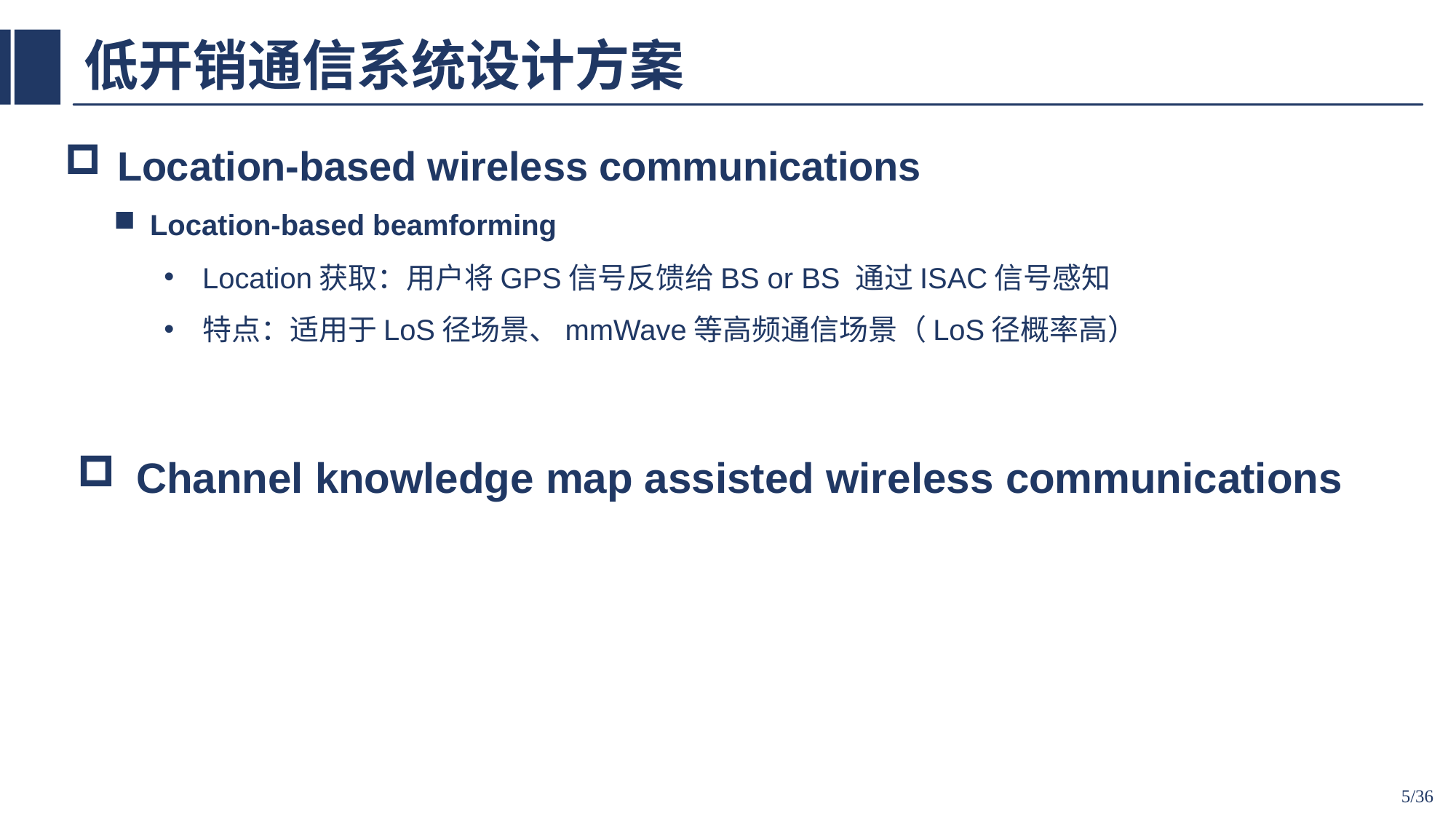

# 低开销通信系统设计方案
Location-based wireless communications
Location-based beamforming
Location获取：用户将GPS信号反馈给BS or BS 通过ISAC信号感知
特点：适用于LoS径场景、mmWave等高频通信场景（LoS径概率高）
Channel knowledge map assisted wireless communications

5/36